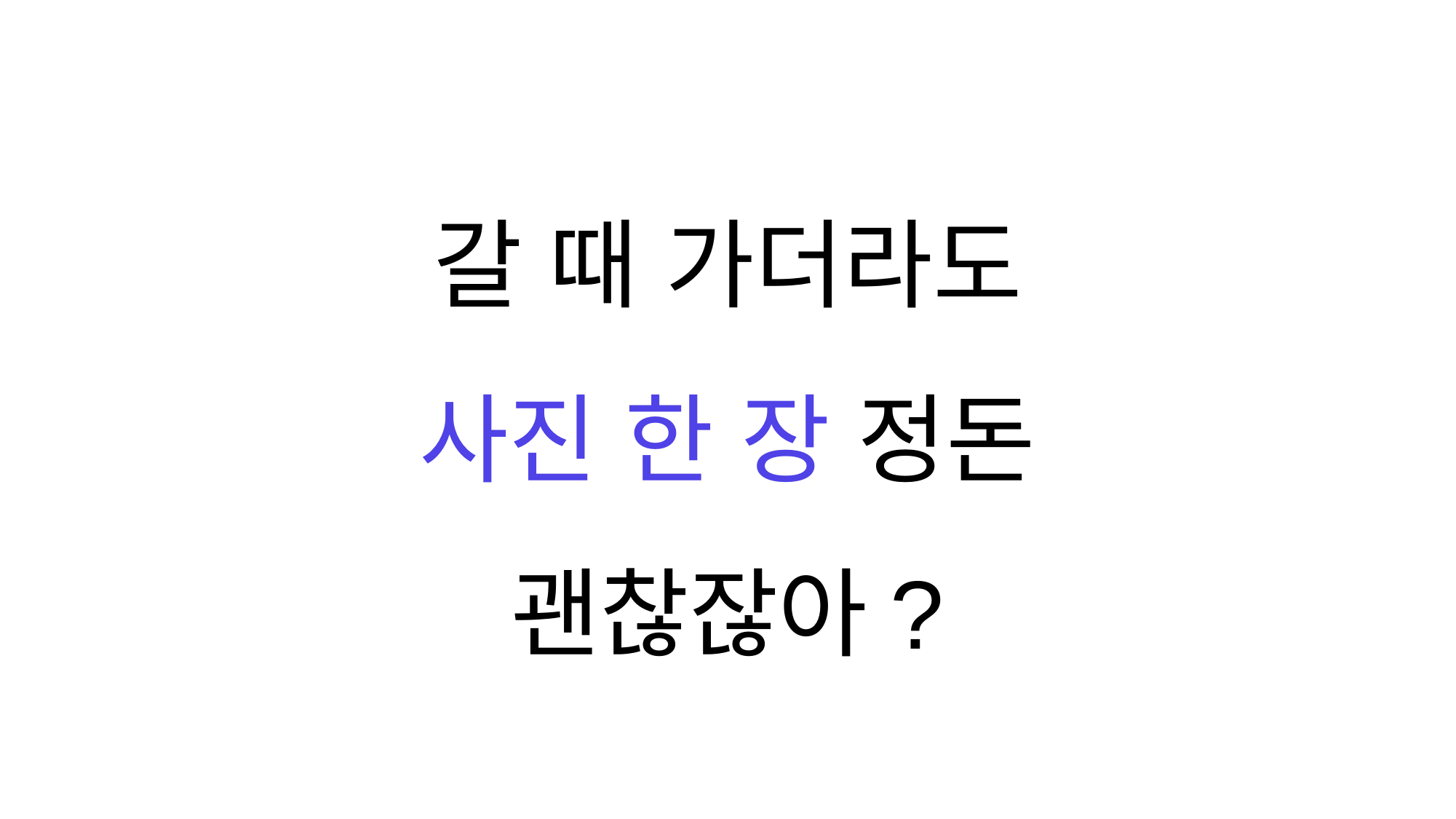

갈 때 가더라도
사진 한 장 정돈
괜찮잖아?